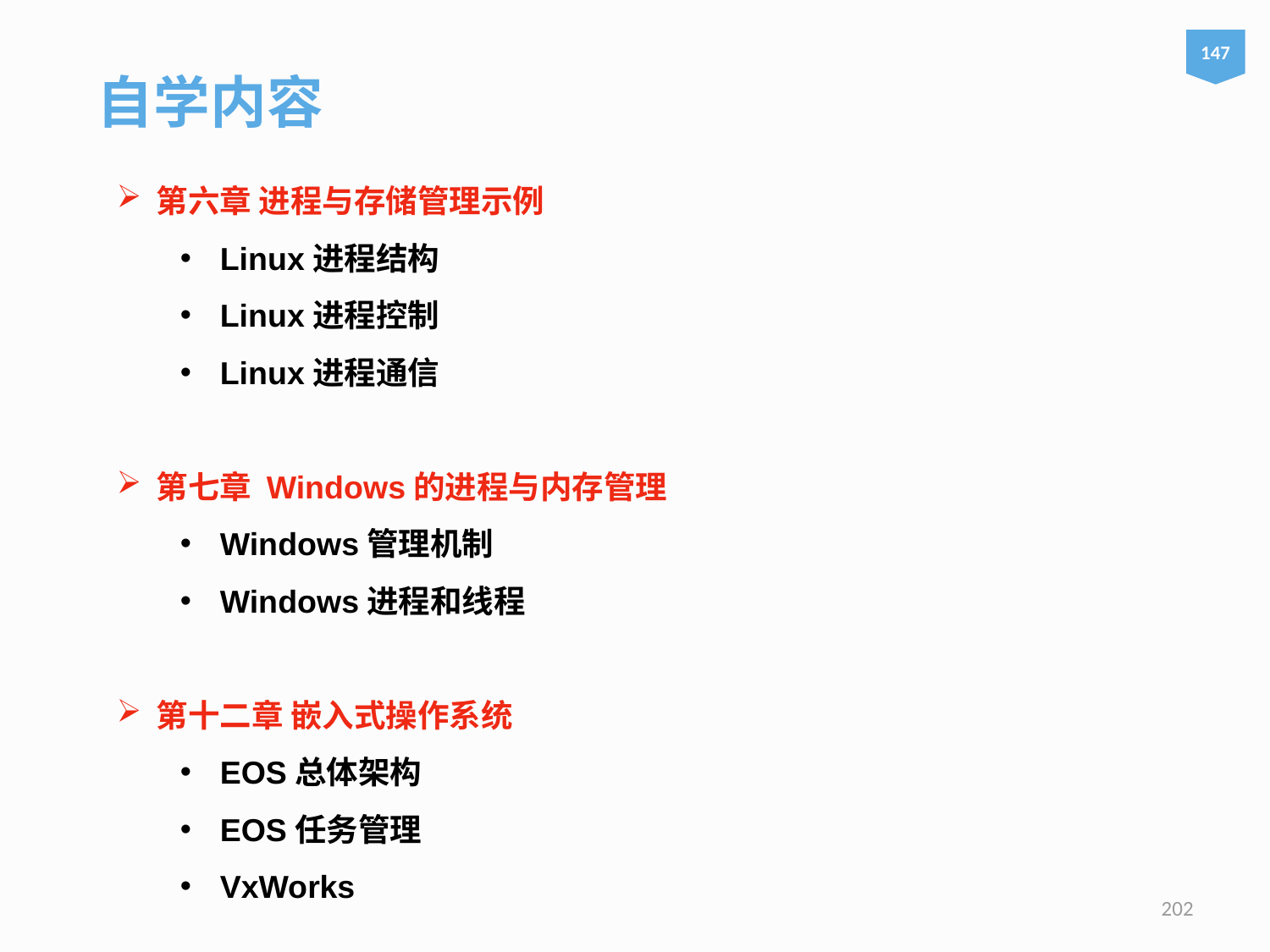

自学内容
147
第六章 进程与存储管理示例
Linux进程结构
Linux进程控制
Linux进程通信

第七章 Windows的进程与内存管理
Windows管理机制
Windows进程和线程

第十二章 嵌入式操作系统
EOS总体架构
EOS任务管理
VxWorks

202